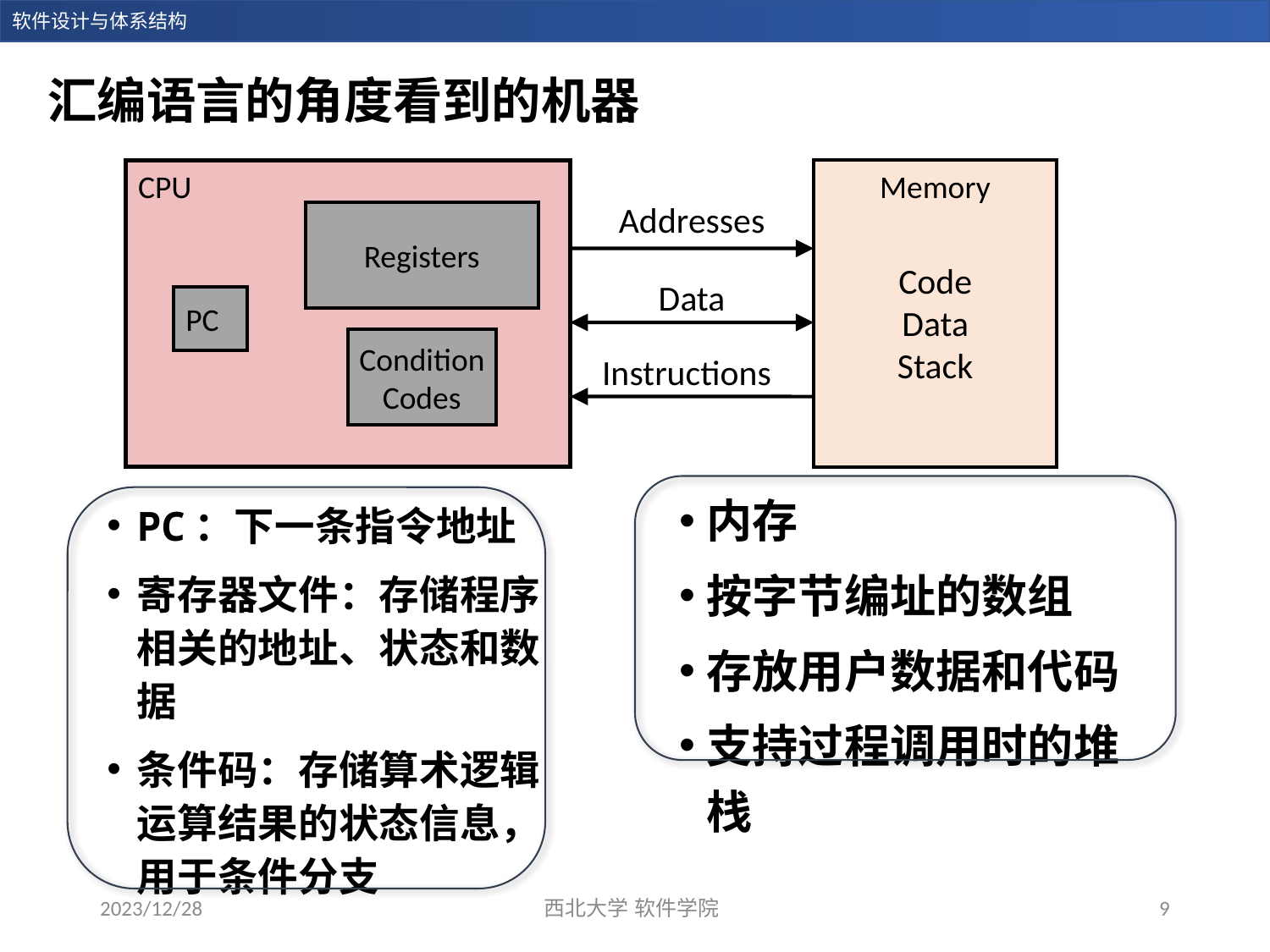

汇编语言的角度看到的机器
CPU
Memory
Addresses
Registers

Code
Data
Stack
Data
PC

Condition
Codes
Instructions

PC：下一条指令地址
寄存器文件：存储程序相关的地址、状态和数据
条件码：存储算术逻辑运算结果的状态信息，用于条件分支

内存
按字节编址的数组
存放用户数据和代码
支持过程调用时的堆栈

2023/12/28
西北大学 软件学院
9